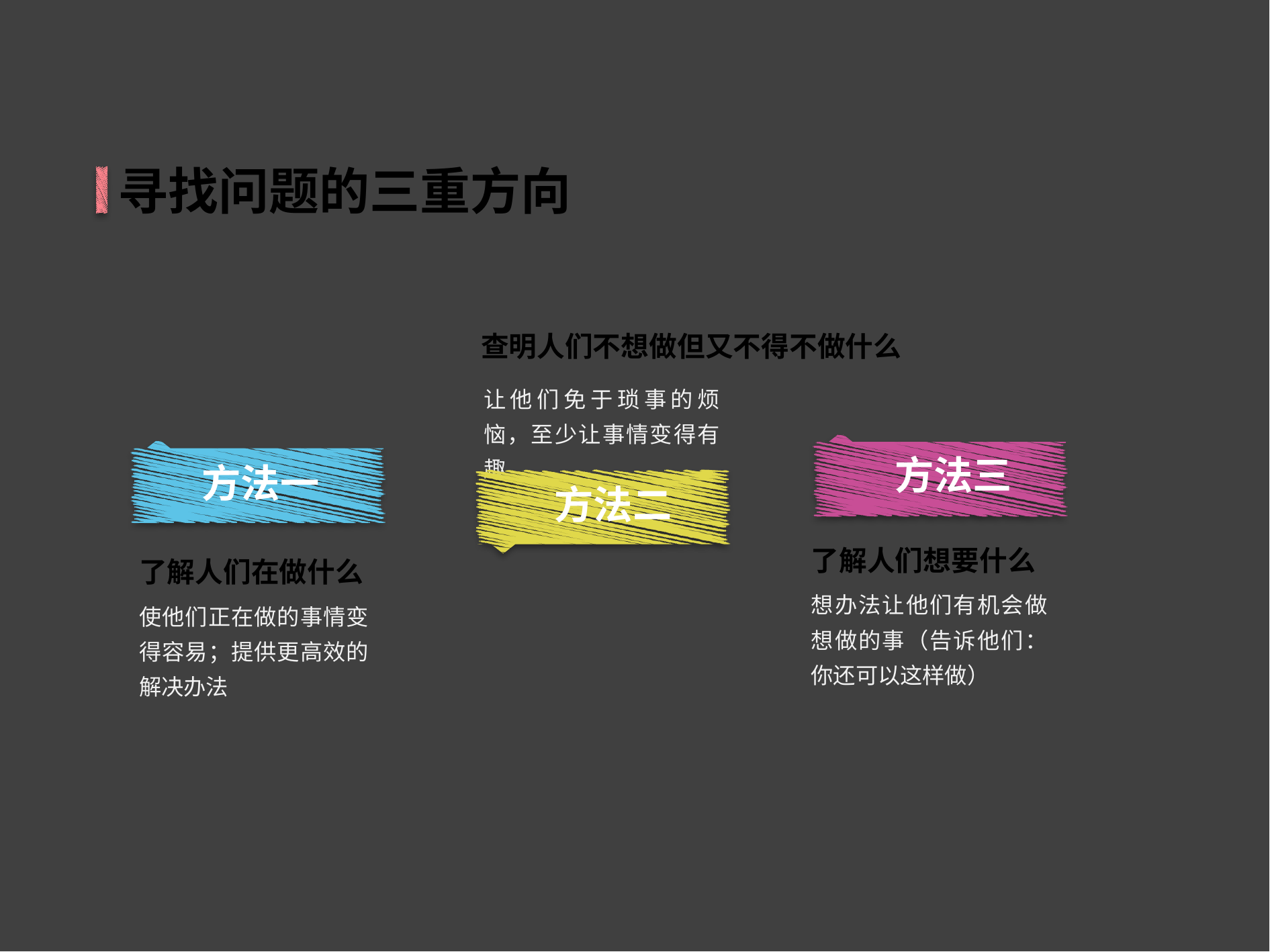

寻找问题的三重方向

查明人们不想做但又不得不做什么
让他们免于琐事的烦恼，至少让事情变得有趣

方法三
方法一

方法二
了解人们想要什么
了解人们在做什么
想办法让他们有机会做想做的事（告诉他们：你还可以这样做）
使他们正在做的事情变得容易；提供更高效的解决办法